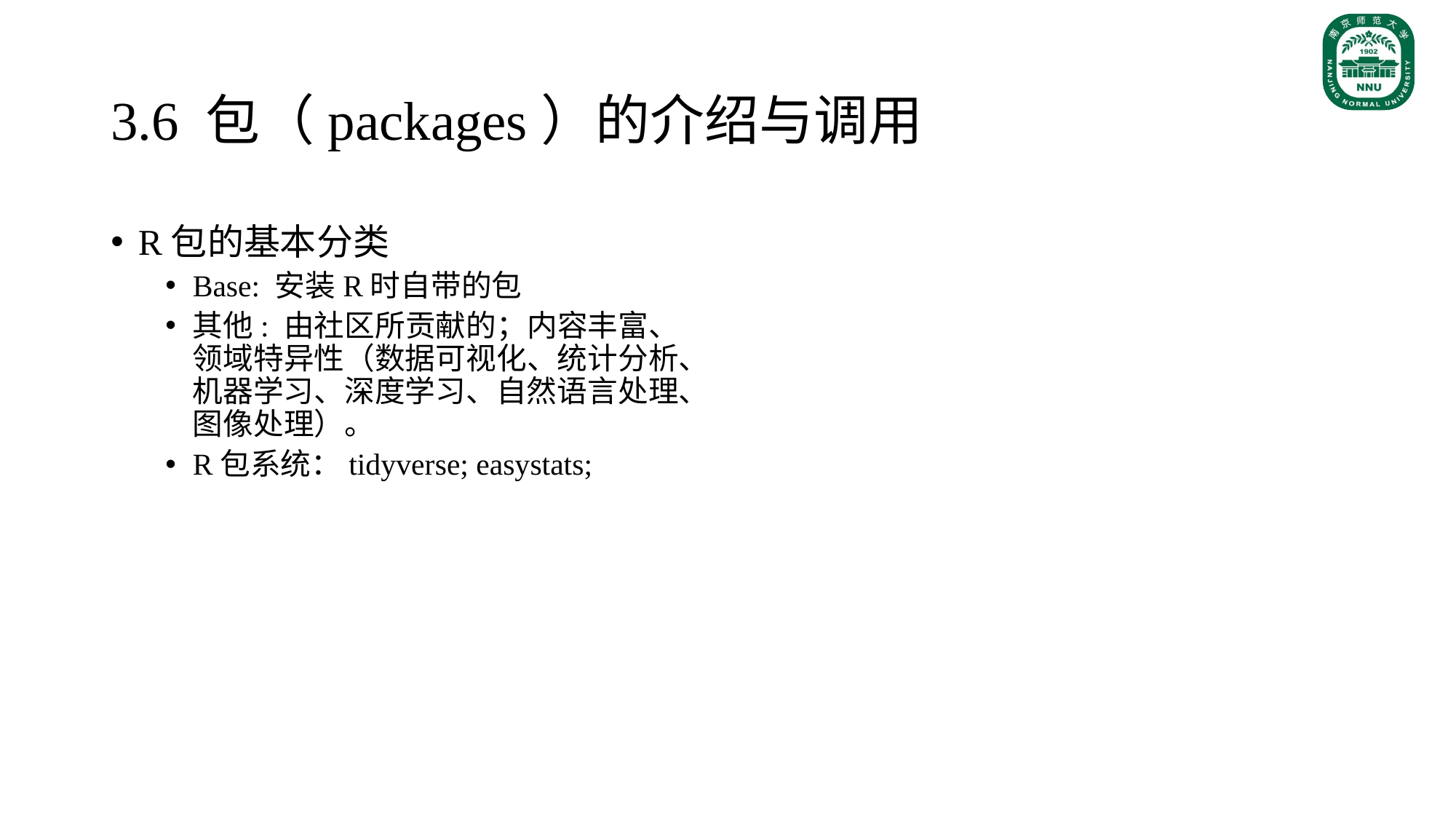

# 3.6 包（packages）的介绍与调用
R包的基本分类
Base: 安装R时自带的包
其他: 由社区所贡献的；内容丰富、领域特异性（数据可视化、统计分析、机器学习、深度学习、自然语言处理、图像处理）。
R包系统：tidyverse; easystats;